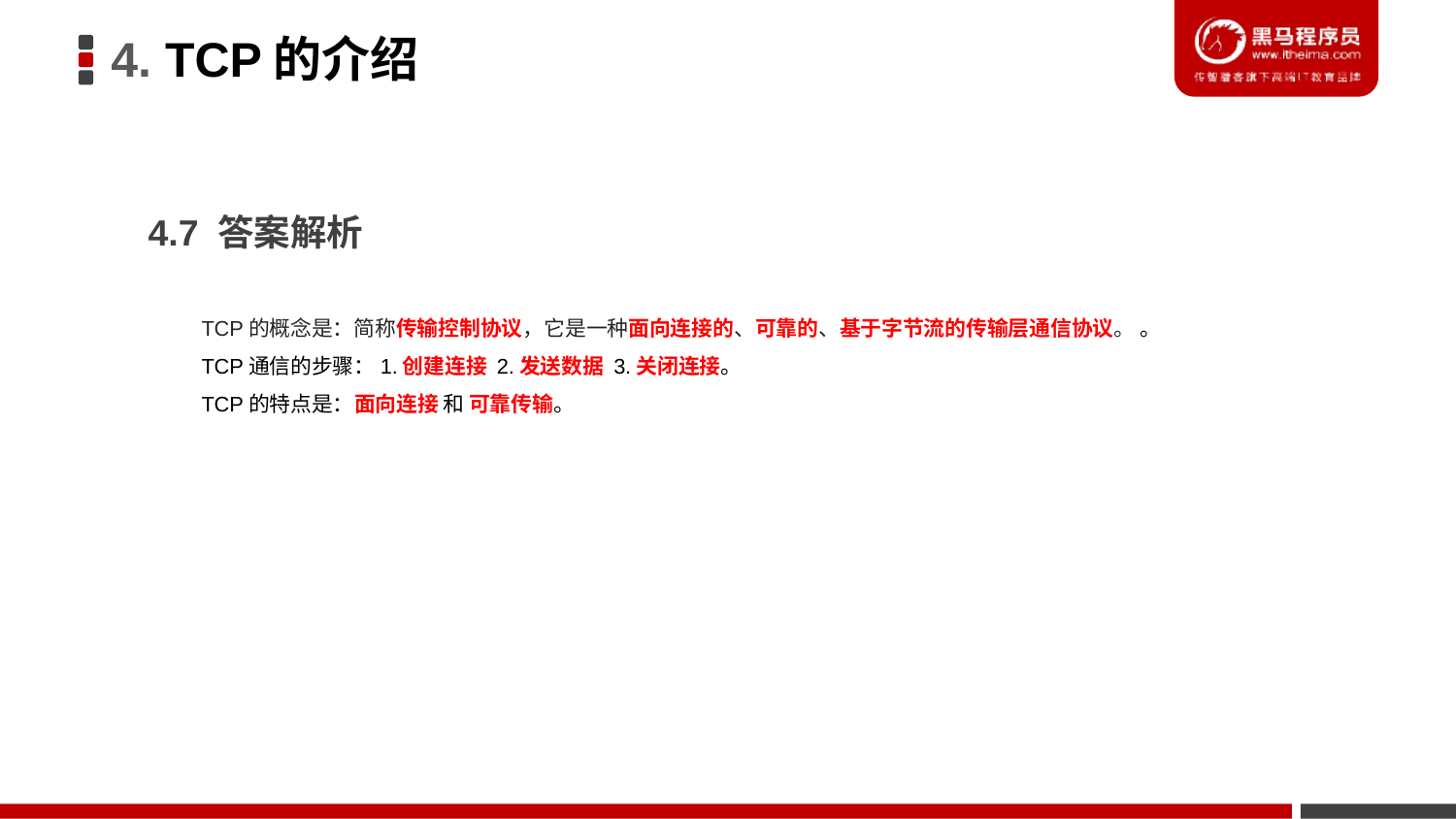

4. TCP的介绍
4.7 答案解析
TCP的概念是：简称传输控制协议，它是一种面向连接的、可靠的、基于字节流的传输层通信协议。 。
TCP通信的步骤：1.创建连接 2.发送数据 3.关闭连接。
TCP的特点是：面向连接 和 可靠传输。